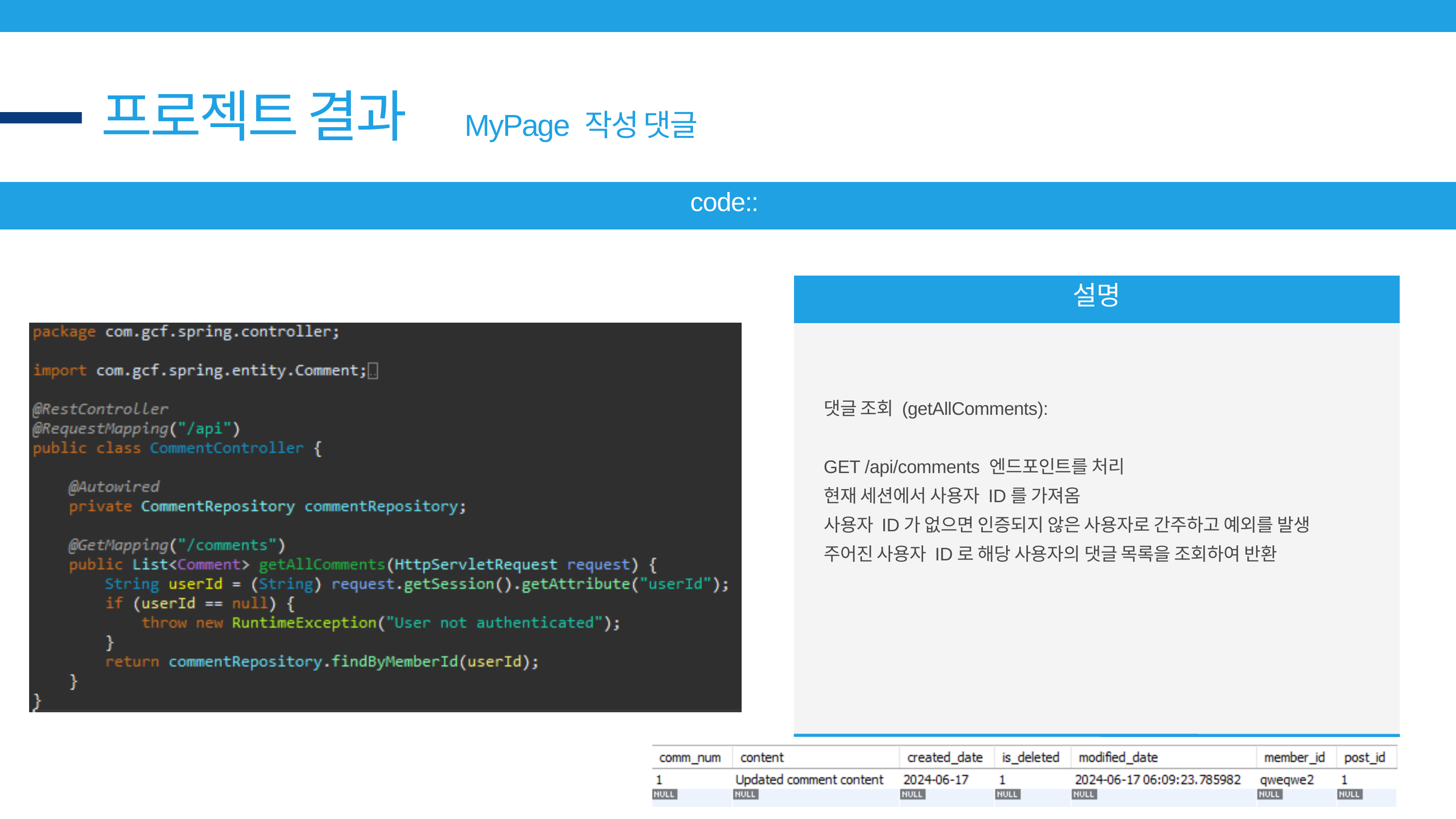

프로젝트 결과
MyPage 작성 댓글

code::

설명

댓글 조회 (getAllComments):

GET /api/comments 엔드포인트를 처리
현재 세션에서 사용자 ID를 가져옴
사용자 ID가 없으면 인증되지 않은 사용자로 간주하고 예외를 발생
주어진 사용자 ID로 해당 사용자의 댓글 목록을 조회하여 반환